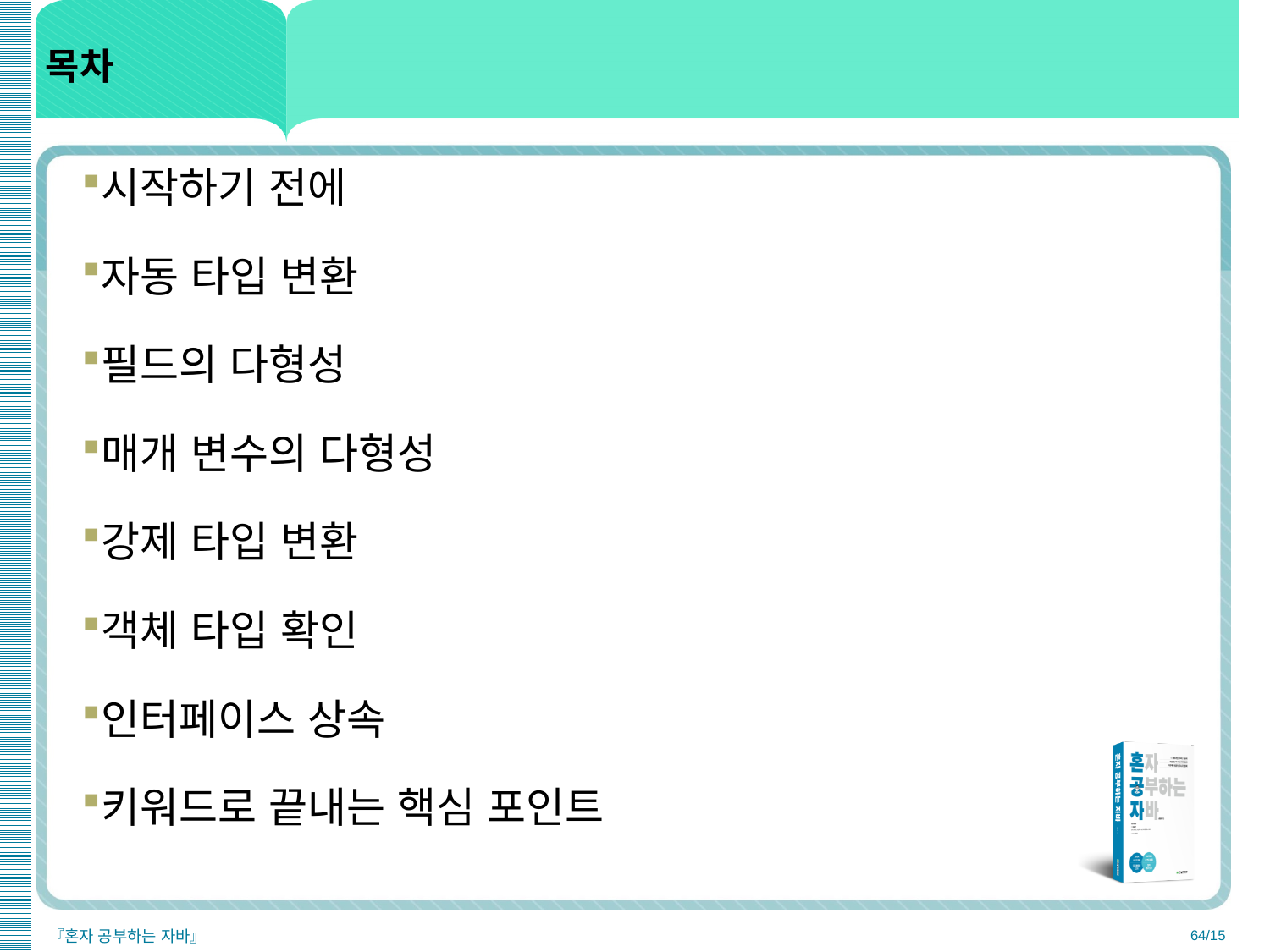

# 목차
시작하기 전에
자동 타입 변환
필드의 다형성
매개 변수의 다형성
강제 타입 변환
객체 타입 확인
인터페이스 상속
키워드로 끝내는 핵심 포인트